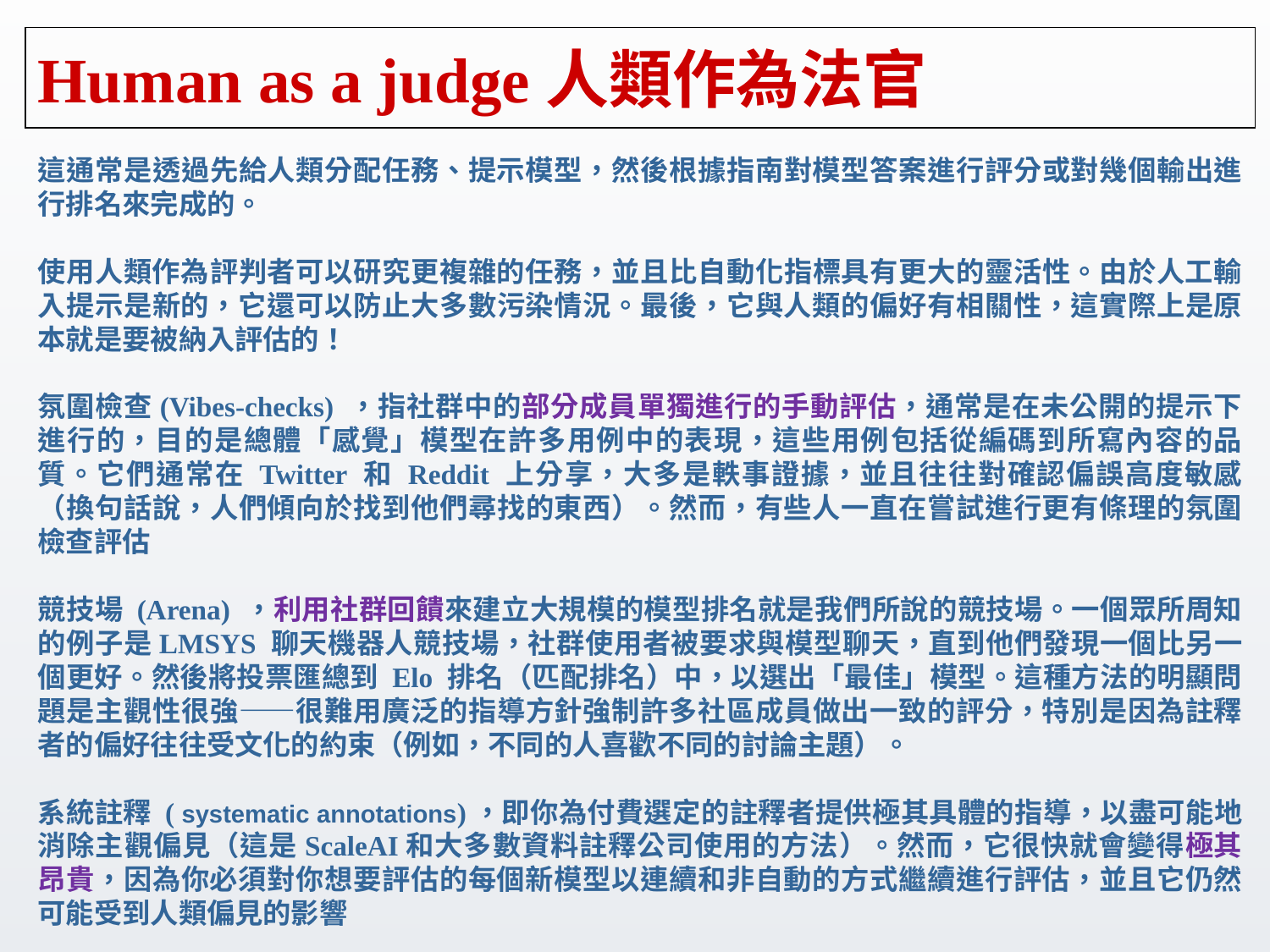

# Human as a judge人類作為法官
這通常是透過先給人類分配任務、提示模型，然後根據指南對模型答案進行評分或對幾個輸出進行排名來完成的。

使用人類作為評判者可以研究更複雜的任務，並且比自動化指標具有更大的靈活性。由於人工輸入提示是新的，它還可以防止大多數污染情況。最後，它與人類的偏好有相關性，這實際上是原本就是要被納入評估的！

氛圍檢查(Vibes-checks) ，指社群中的部分成員單獨進行的手動評估，通常是在未公開的提示下進行的，目的是總體「感覺」模型在許多用例中的表現，這些用例包括從編碼到所寫內容的品質。它們通常在 Twitter 和 Reddit 上分享，大多是軼事證據，並且往往對確認偏誤高度敏感（換句話說，人們傾向於找到他們尋找的東西）。然而，有些人一直在嘗試進行更有條理的氛圍檢查評估

競技場 (Arena) ，利用社群回饋來建立大規模的模型排名就是我們所說的競技場。一個眾所周知的例子是LMSYS 聊天機器人競技場，社群使用者被要求與模型聊天，直到他們發現一個比另一個更好。然後將投票匯總到 Elo 排名（匹配排名）中，以選出「最佳」模型。這種方法的明顯問題是主觀性很強——很難用廣泛的指導方針強制許多社區成員做出一致的評分，特別是因為註釋者的偏好往往受文化的約束（例如，不同的人喜歡不同的討論主題）。

系統註釋 ( systematic annotations)，即你為付費選定的註釋者提供極其具體的指導，以盡可能地消除主觀偏見（這是ScaleAI和大多數資料註釋公司使用的方法）。然而，它很快就會變得極其昂貴，因為你必須對你想要評估的每個新模型以連續和非自動的方式繼續進行評估，並且它仍然可能受到人類偏見的影響